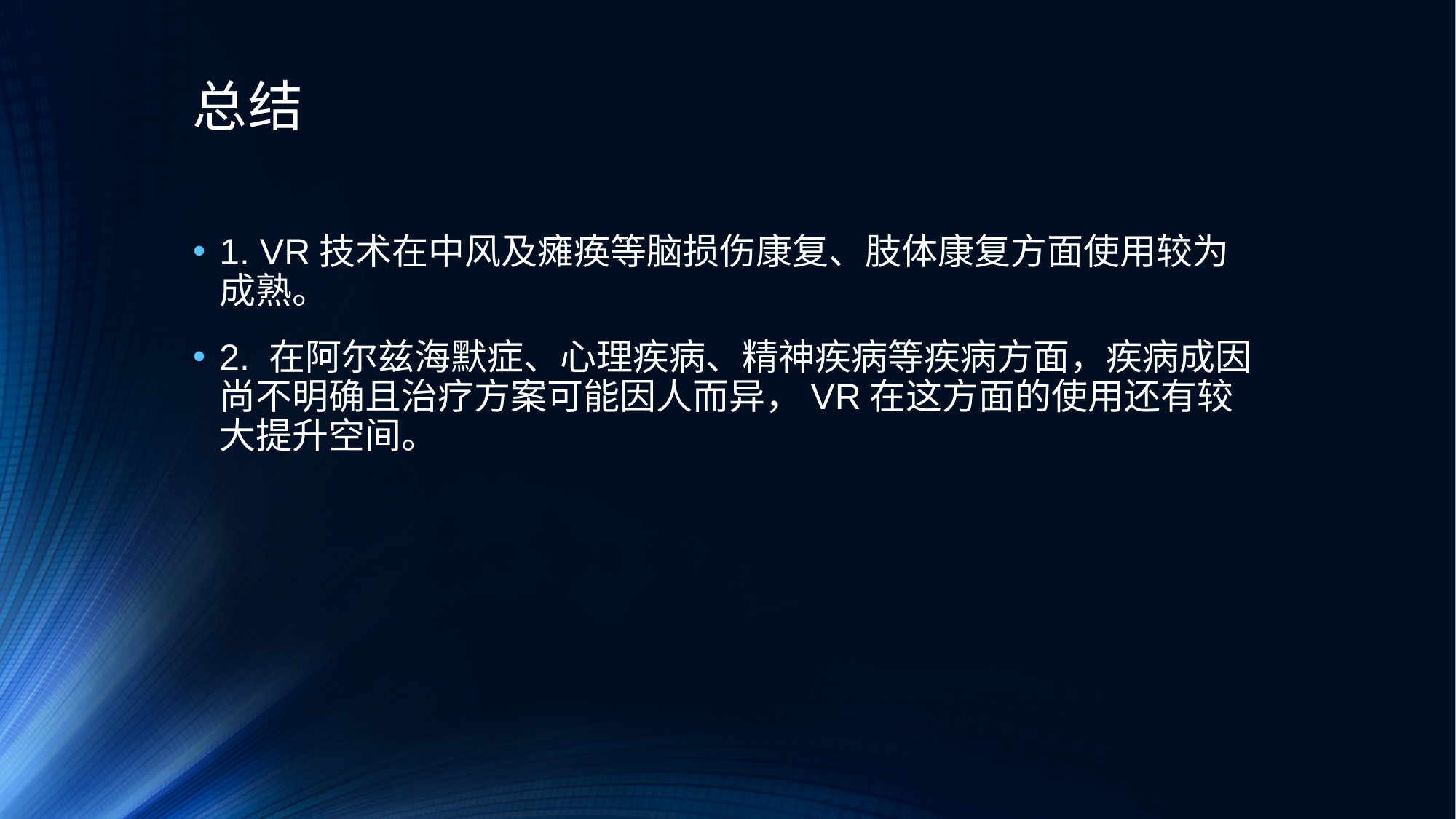

# 总结
1. VR技术在中风及瘫痪等脑损伤康复、肢体康复方面使用较为成熟。
2. 在阿尔兹海默症、心理疾病、精神疾病等疾病方面，疾病成因尚不明确且治疗方案可能因人而异，VR在这方面的使用还有较大提升空间。